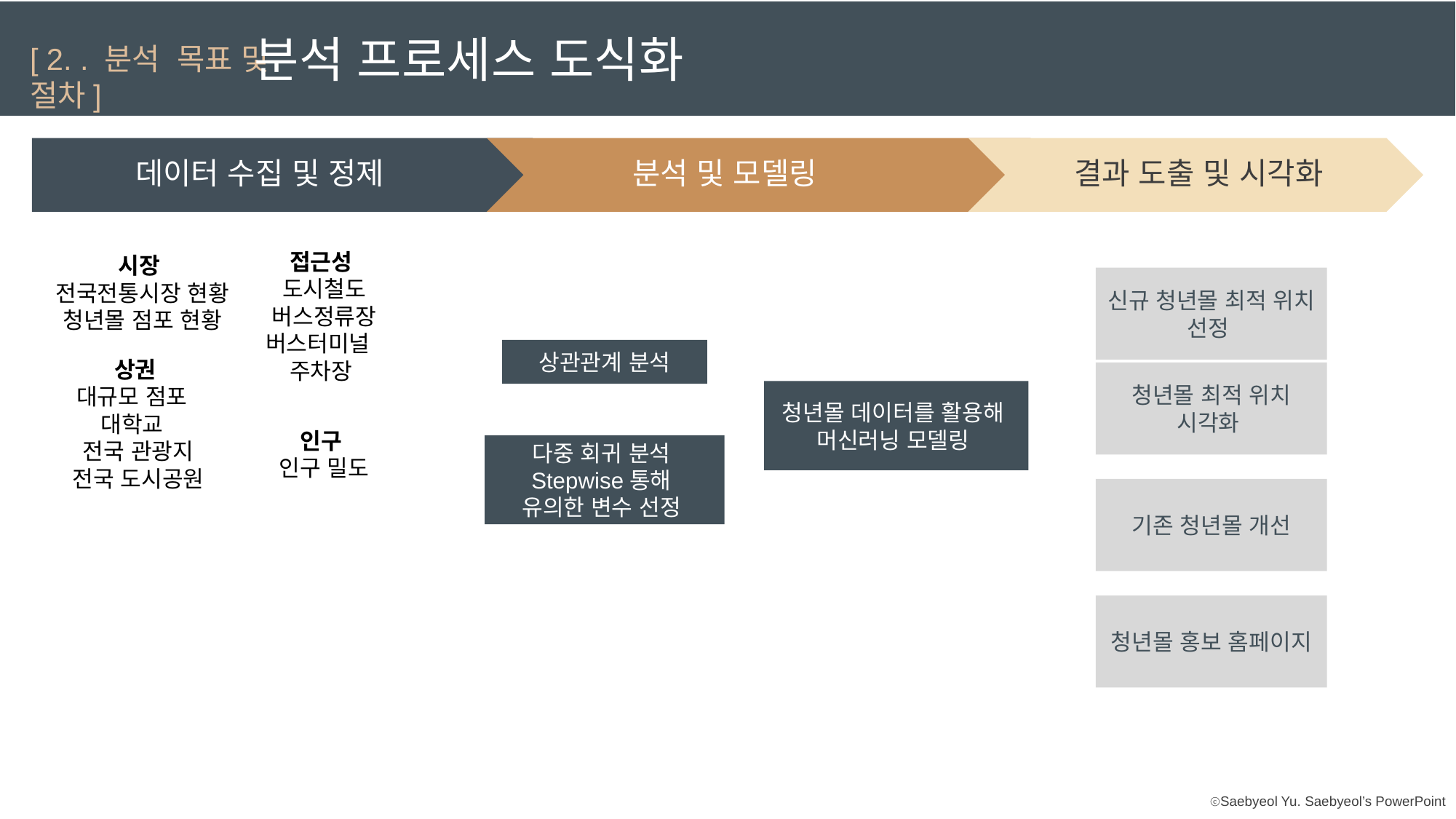

분석 프로세스 도식화
[ 2. . 분석  목표 및 절차]

          데이터 수집 및 정제

           분석 및 모델링

결과 도출 및 시각화
접근성
도시철도
버스정류장
버스터미널
주차장
시장
전국전통시장 현황
청년몰 점포 현황
신규 청년몰 최적 위치 선정
상관관계 분석
상권
대규모 점포
대학교
전국 관광지
전국 도시공원
청년몰 최적 위치 시각화
청년몰 데이터를 활용해
머신러닝 모델링
인구
인구 밀도
다중 회귀 분석
Stepwise통해
유의한 변수 선정
기존 청년몰 개선
청년몰 홍보 홈페이지